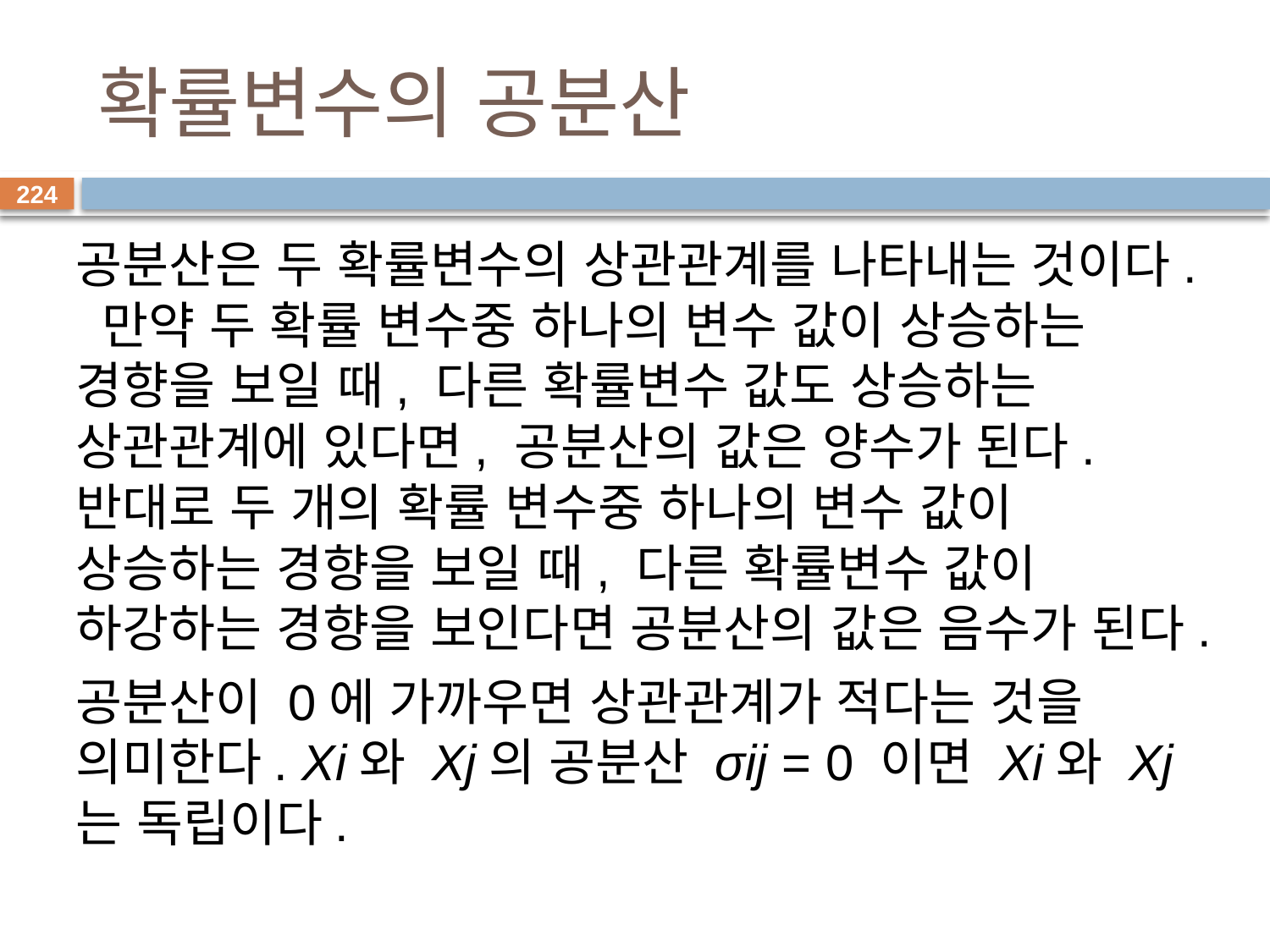

# 확률변수의 공분산
224
공분산은 두 확률변수의 상관관계를 나타내는 것이다. 만약 두 확률 변수중 하나의 변수 값이 상승하는 경향을 보일 때, 다른 확률변수 값도 상승하는 상관관계에 있다면, 공분산의 값은 양수가 된다. 반대로 두 개의 확률 변수중 하나의 변수 값이 상승하는 경향을 보일 때, 다른 확률변수 값이 하강하는 경향을 보인다면 공분산의 값은 음수가 된다.
공분산이 0에 가까우면 상관관계가 적다는 것을 의미한다. Xi와 Xj의 공분산 σij = 0 이면 Xi와 Xj는 독립이다.